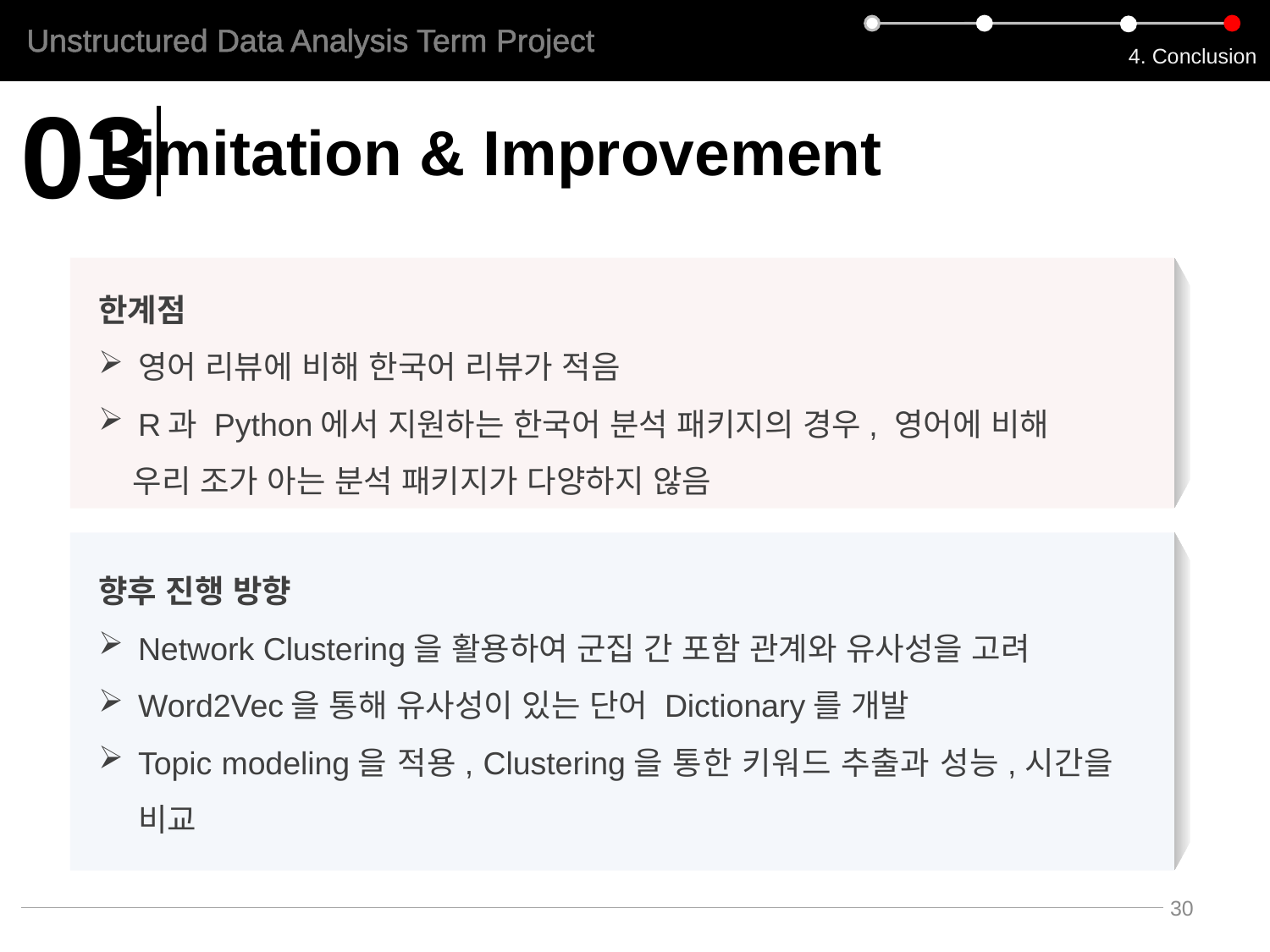

Unstructured Data Analysis Term Project

4. Conclusion
03
Limitation & Improvement

한계점
영어 리뷰에 비해 한국어 리뷰가 적음
R과 Python에서 지원하는 한국어 분석 패키지의 경우, 영어에 비해
   우리 조가 아는 분석 패키지가 다양하지 않음

향후 진행 방향
Network Clustering을 활용하여 군집 간 포함 관계와 유사성을 고려
Word2Vec을 통해 유사성이 있는 단어 Dictionary를 개발
Topic modeling을 적용, Clustering을 통한 키워드 추출과 성능,시간을 비교
30